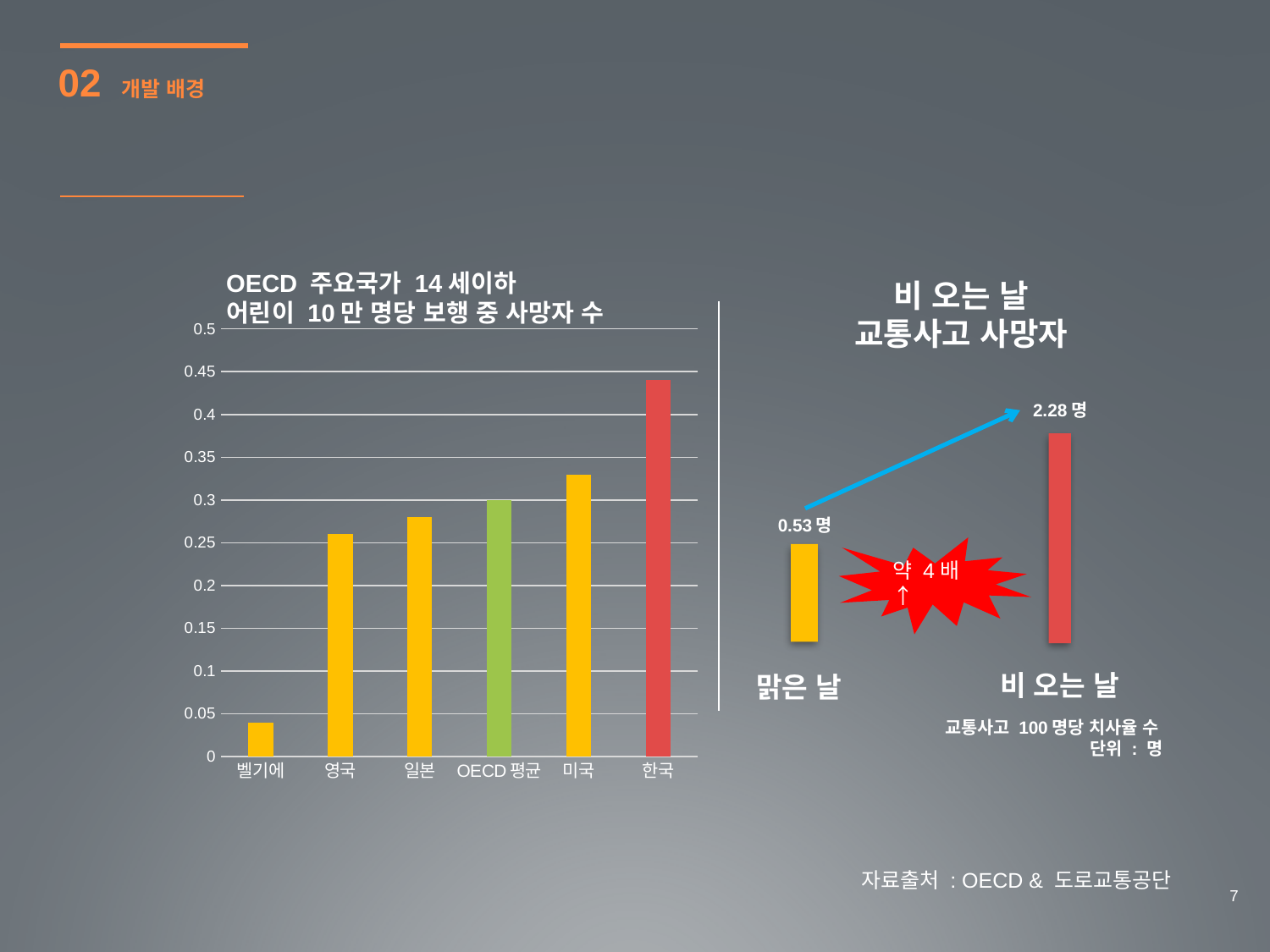

02 개발 배경
OECD 주요국가 14세이하
어린이 10만 명당 보행 중 사망자 수

### Chart

| Category |  |
|---|---|
| 벨기에 | 0.04 |
| 영국 | 0.26 |
| 일본 | 0.28 |
| OECD평균 | 0.3 |
| 미국 | 0.33 |
| 한국 | 0.44 |
비 오는 날
교통사고 사망자
2.28명

0.53명
약 4배↑

비 오는 날
맑은 날
교통사고 100명당 치사율 수
단위 : 명
자료출처 : OECD & 도로교통공단